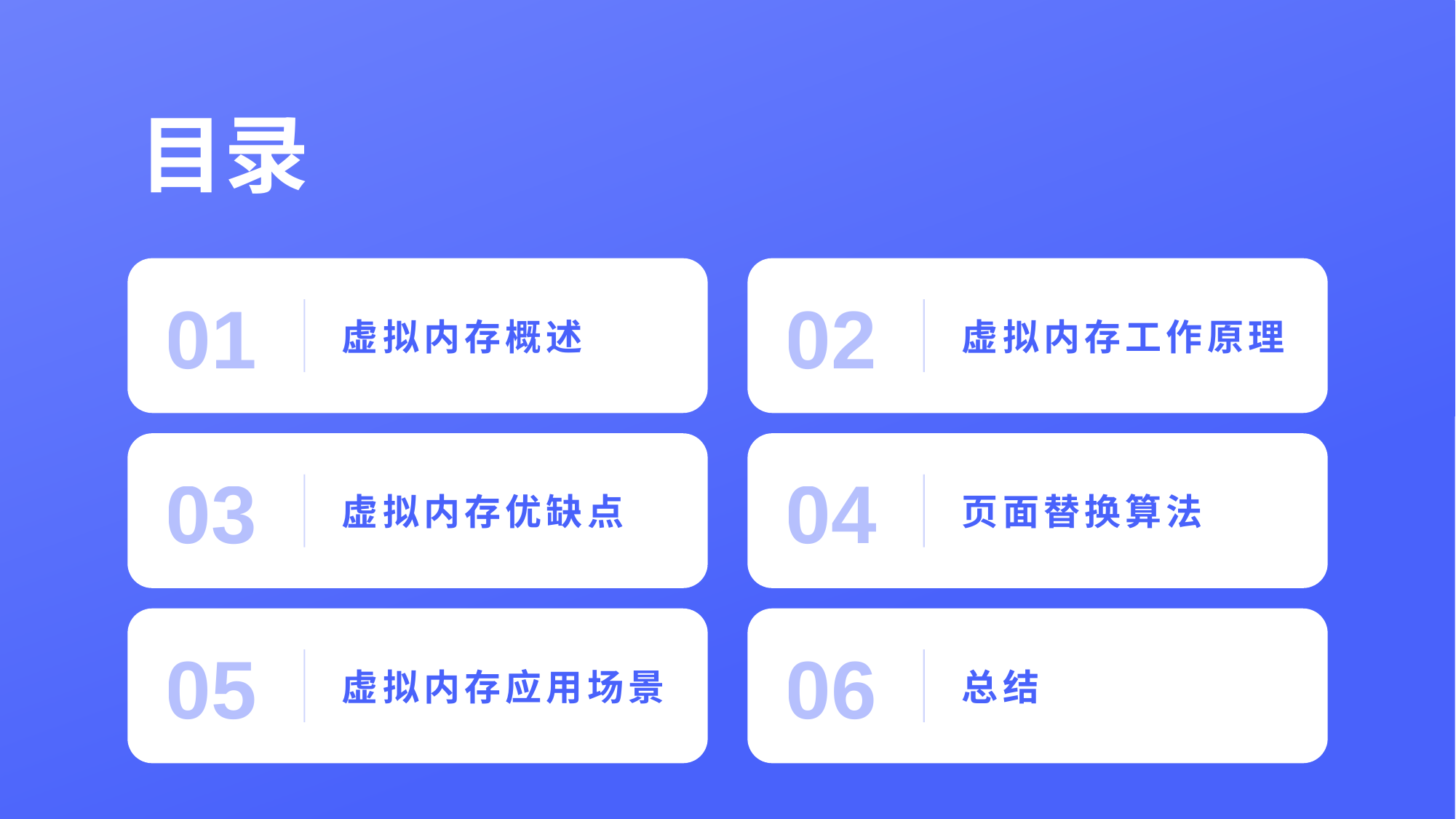

# 目录

01
虚拟内存概述
02
虚拟内存工作原理

03
虚拟内存优缺点
04
页面替换算法

05
虚拟内存应用场景
06
总结